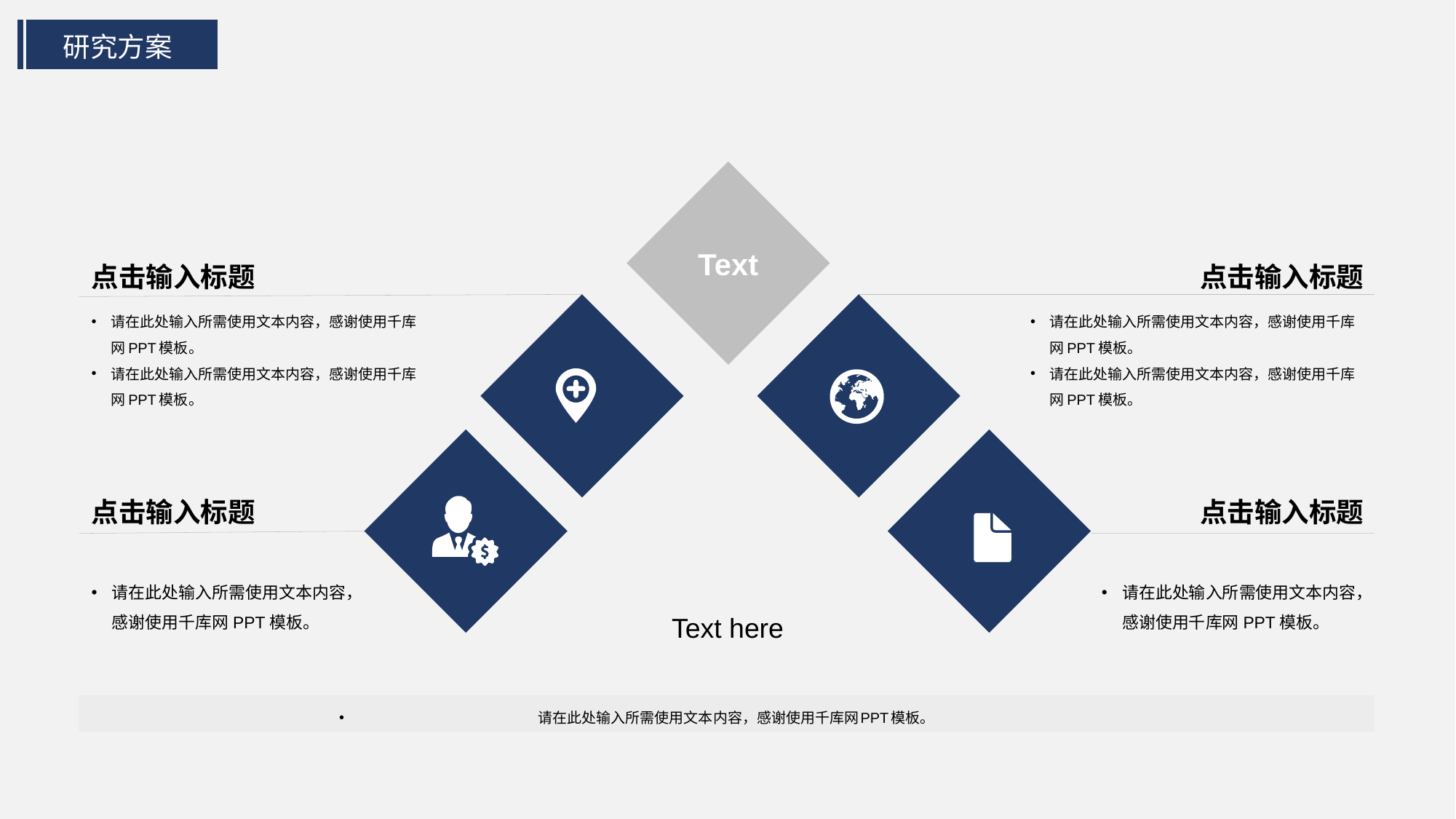

研究方案
Text
点击输入标题
点击输入标题

请在此处输入所需使用文本内容，感谢使用千库网PPT模板。
请在此处输入所需使用文本内容，感谢使用千库网PPT模板。
请在此处输入所需使用文本内容，感谢使用千库网PPT模板。
请在此处输入所需使用文本内容，感谢使用千库网PPT模板。

点击输入标题
点击输入标题

请在此处输入所需使用文本内容，感谢使用千库网PPT模板。
请在此处输入所需使用文本内容，感谢使用千库网PPT模板。
Text here
请在此处输入所需使用文本内容，感谢使用千库网PPT模板。